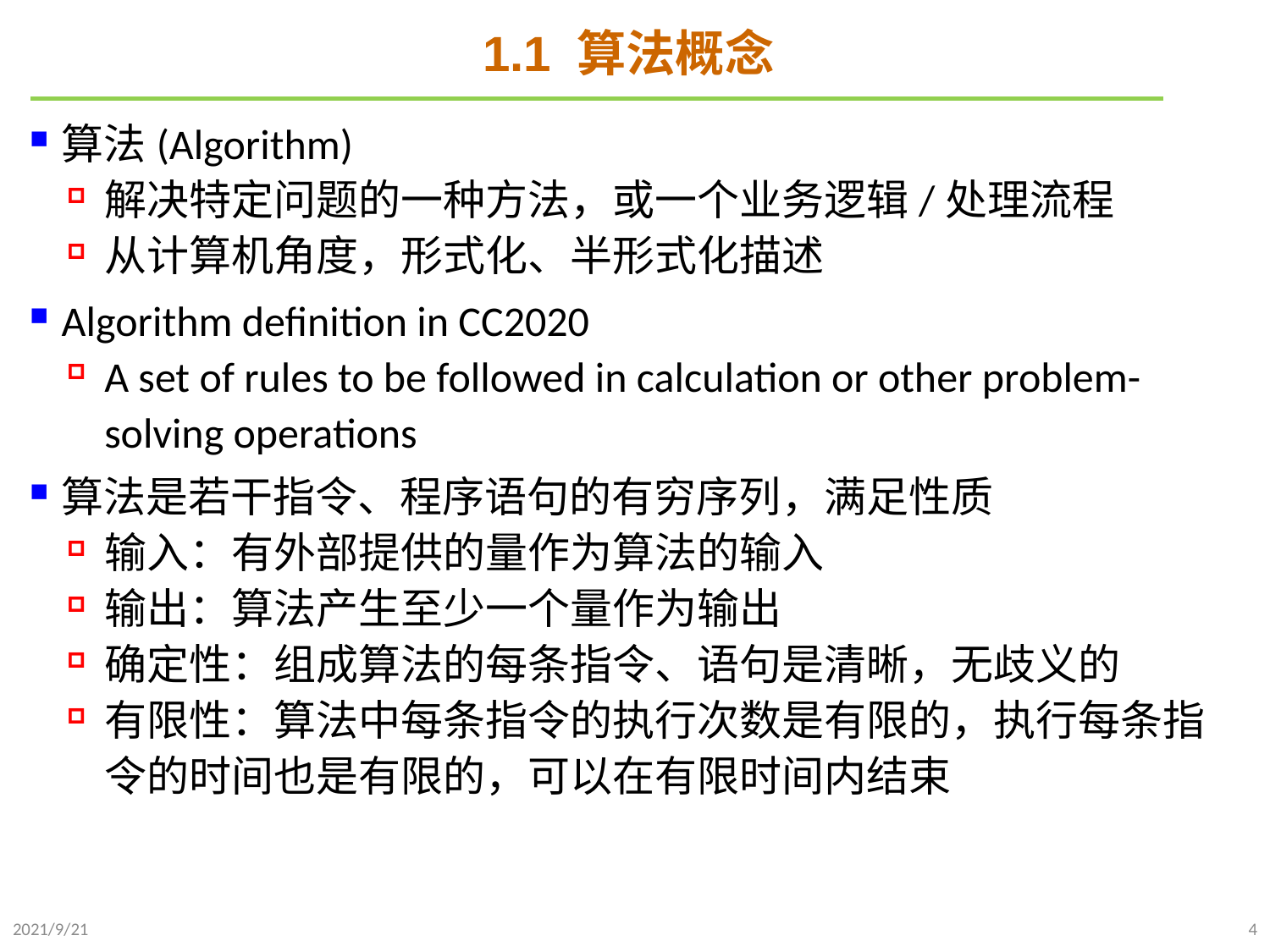

# 1.1 算法概念
算法(Algorithm)
解决特定问题的一种方法，或一个业务逻辑/处理流程
从计算机角度，形式化、半形式化描述
Algorithm definition in CC2020
A set of rules to be followed in calculation or other problem- solving operations
算法是若干指令、程序语句的有穷序列，满足性质
输入：有外部提供的量作为算法的输入
输出：算法产生至少一个量作为输出
确定性：组成算法的每条指令、语句是清晰，无歧义的
有限性：算法中每条指令的执行次数是有限的，执行每条指令的时间也是有限的，可以在有限时间内结束

2021/9/21
4